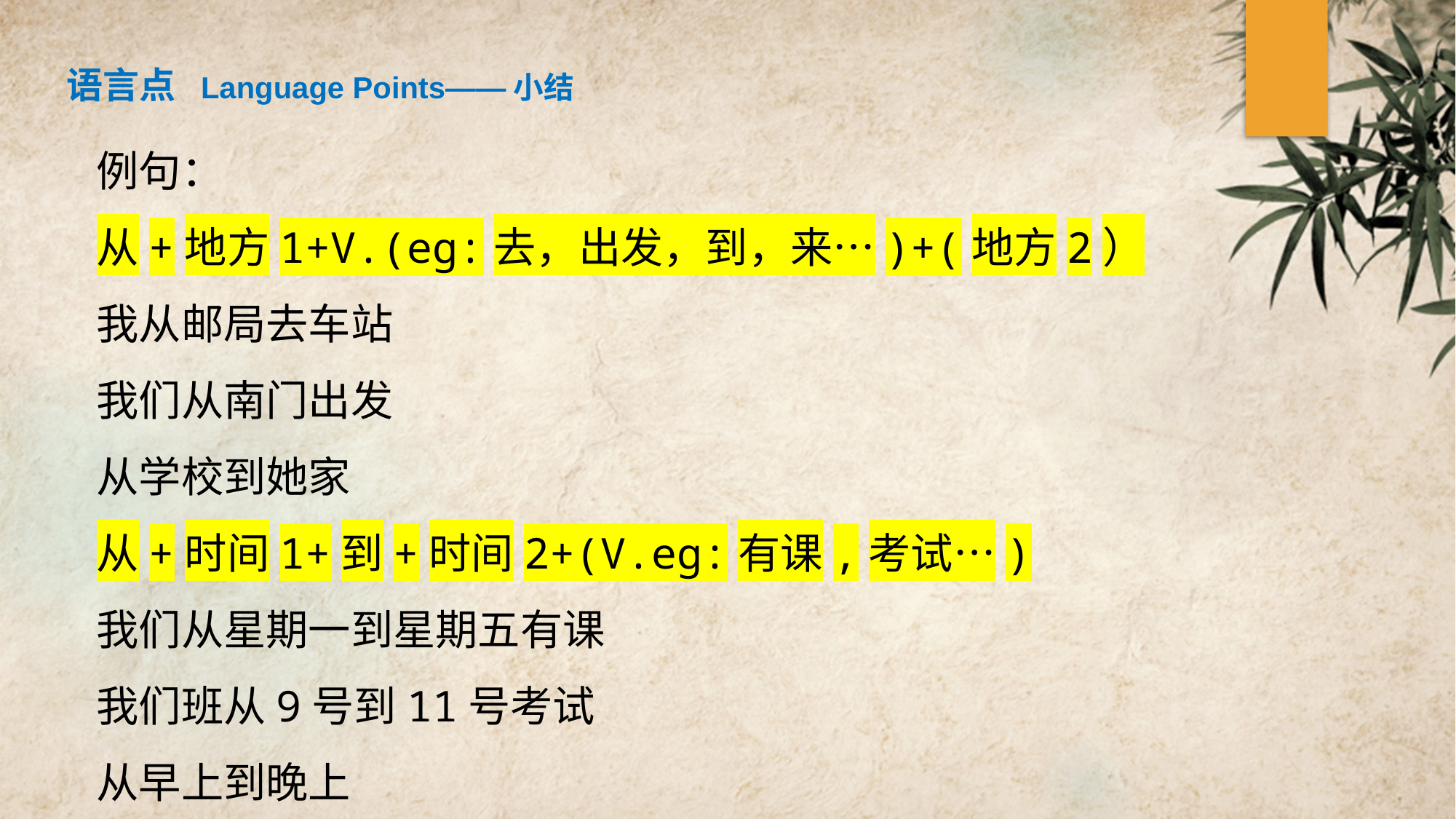

语言点  Language Points——小结
例句：
从+地方1+V.(eg:去，出发，到，来…)+(地方2）
我从邮局去车站
我们从南门出发
从学校到她家
从+时间1+到+时间2+(V.eg:有课,考试…)
我们从星期一到星期五有课
我们班从9号到11号考试
从早上到晚上